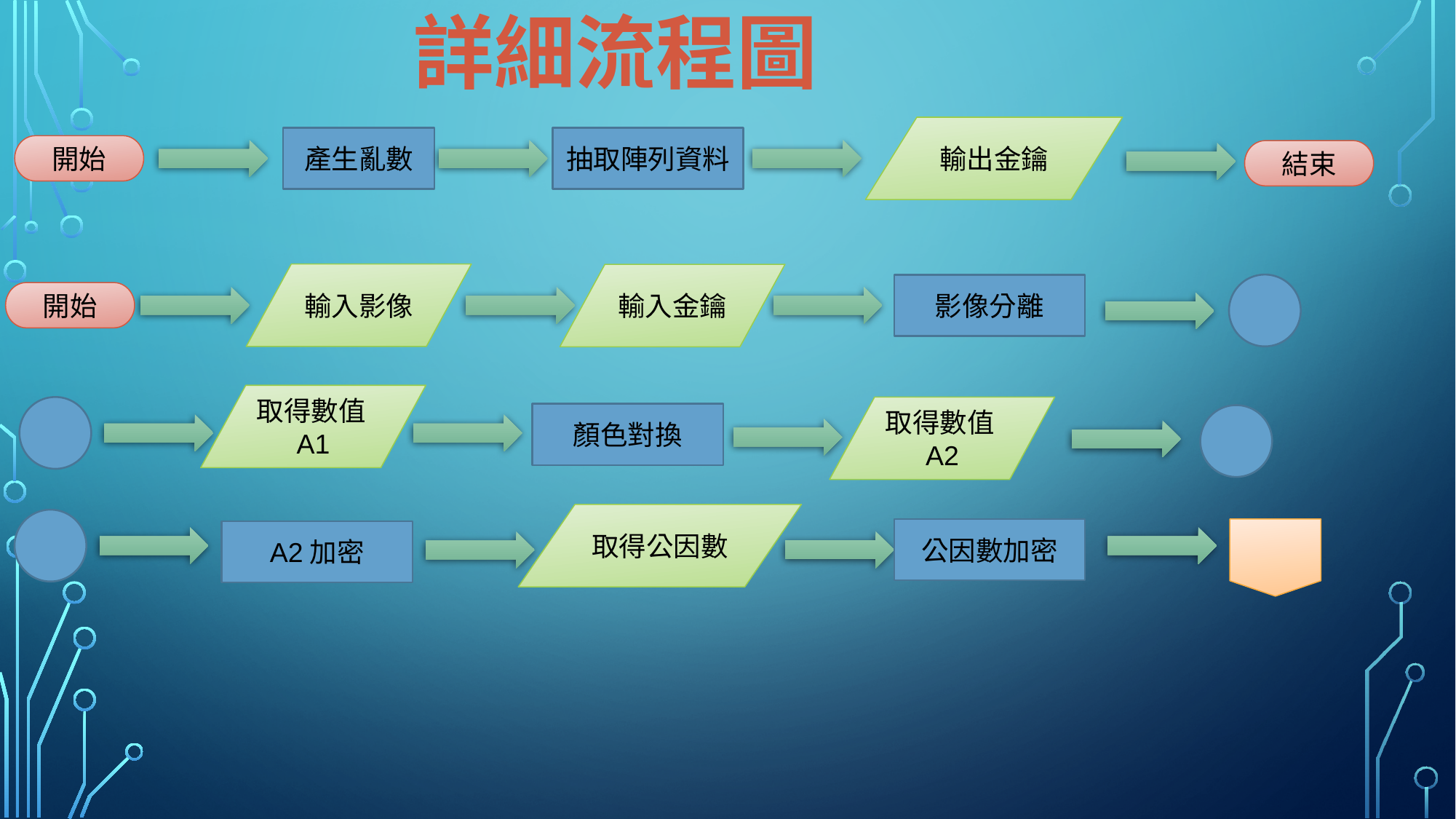

# 詳細流程圖
輸出金鑰
抽取陣列資料
產生亂數
開始

結束

輸入影像
輸入金鑰

影像分離
開始

取得數值A1

取得數值A2
顏色對換

取得公因數

公因數加密

A2加密